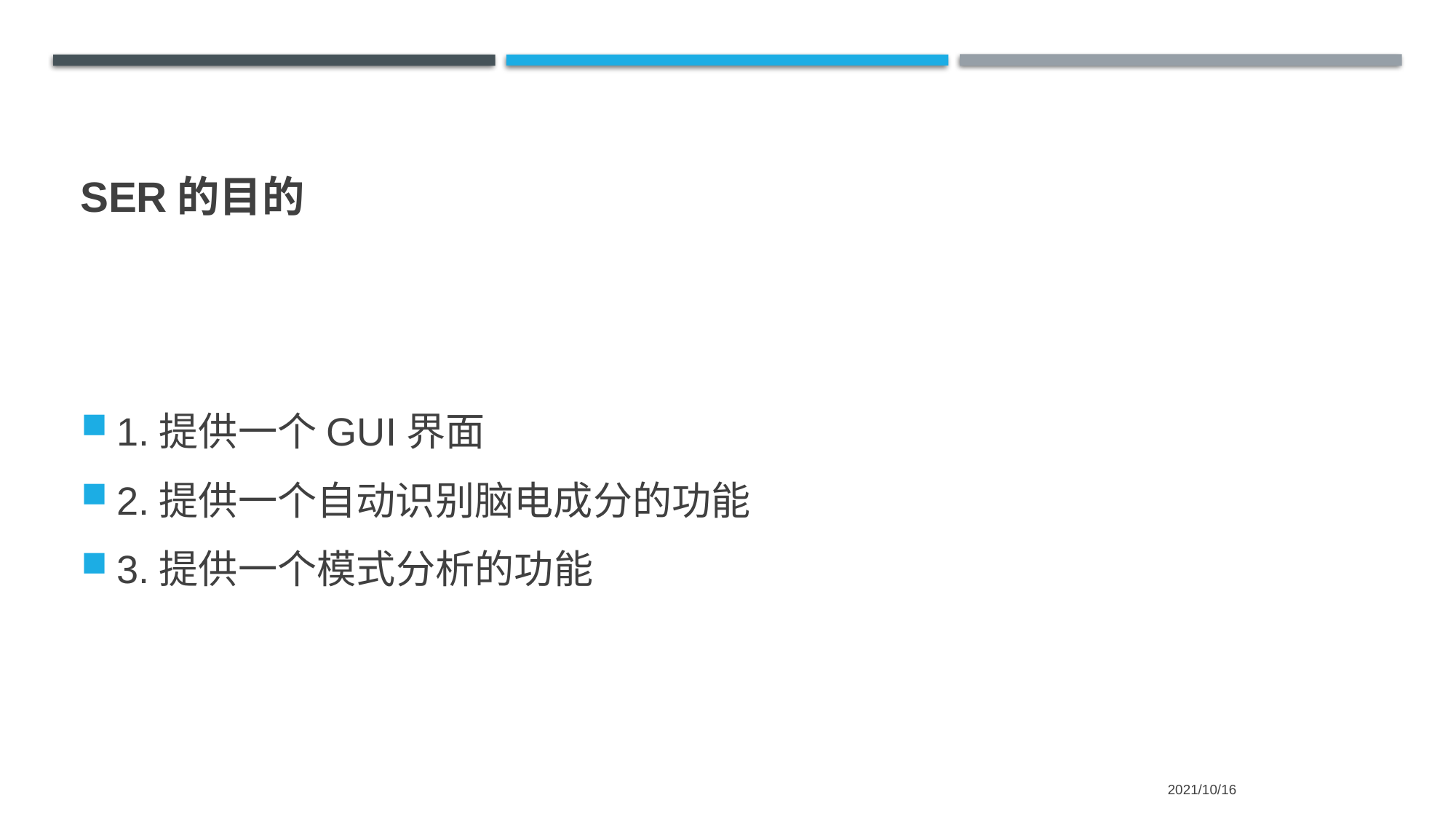

# SER的目的
1.提供一个GUI界面
2.提供一个自动识别脑电成分的功能
3.提供一个模式分析的功能
2021/10/16